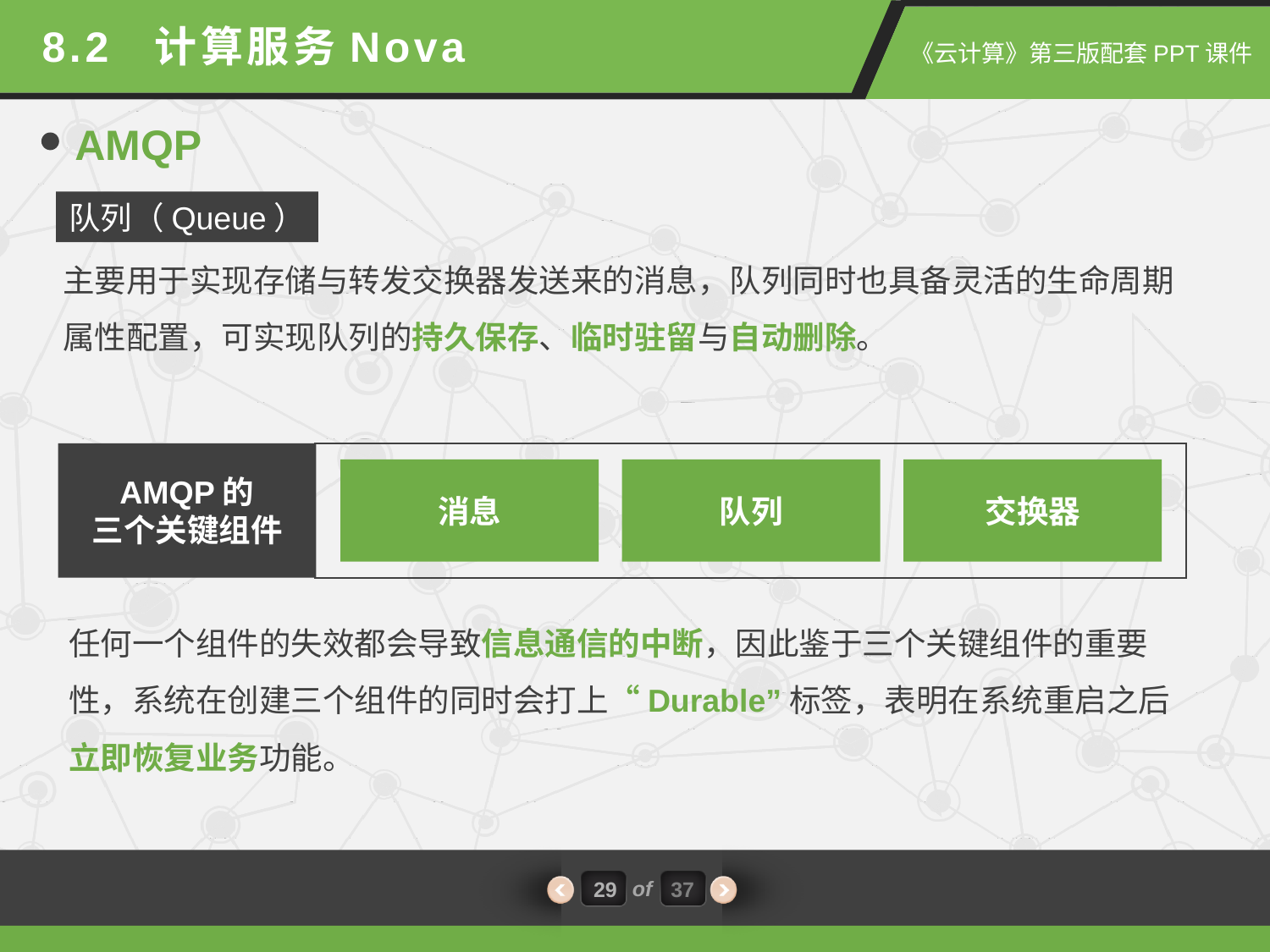

8.2  计算服务Nova
AMQP

队列（Queue）
主要用于实现存储与转发交换器发送来的消息，队列同时也具备灵活的生命周期属性配置，可实现队列的持久保存、临时驻留与自动删除。
AMQP的
三个关键组件

消息
队列
交换器
任何一个组件的失效都会导致信息通信的中断，因此鉴于三个关键组件的重要性，系统在创建三个组件的同时会打上“Durable”标签，表明在系统重启之后立即恢复业务功能。
29